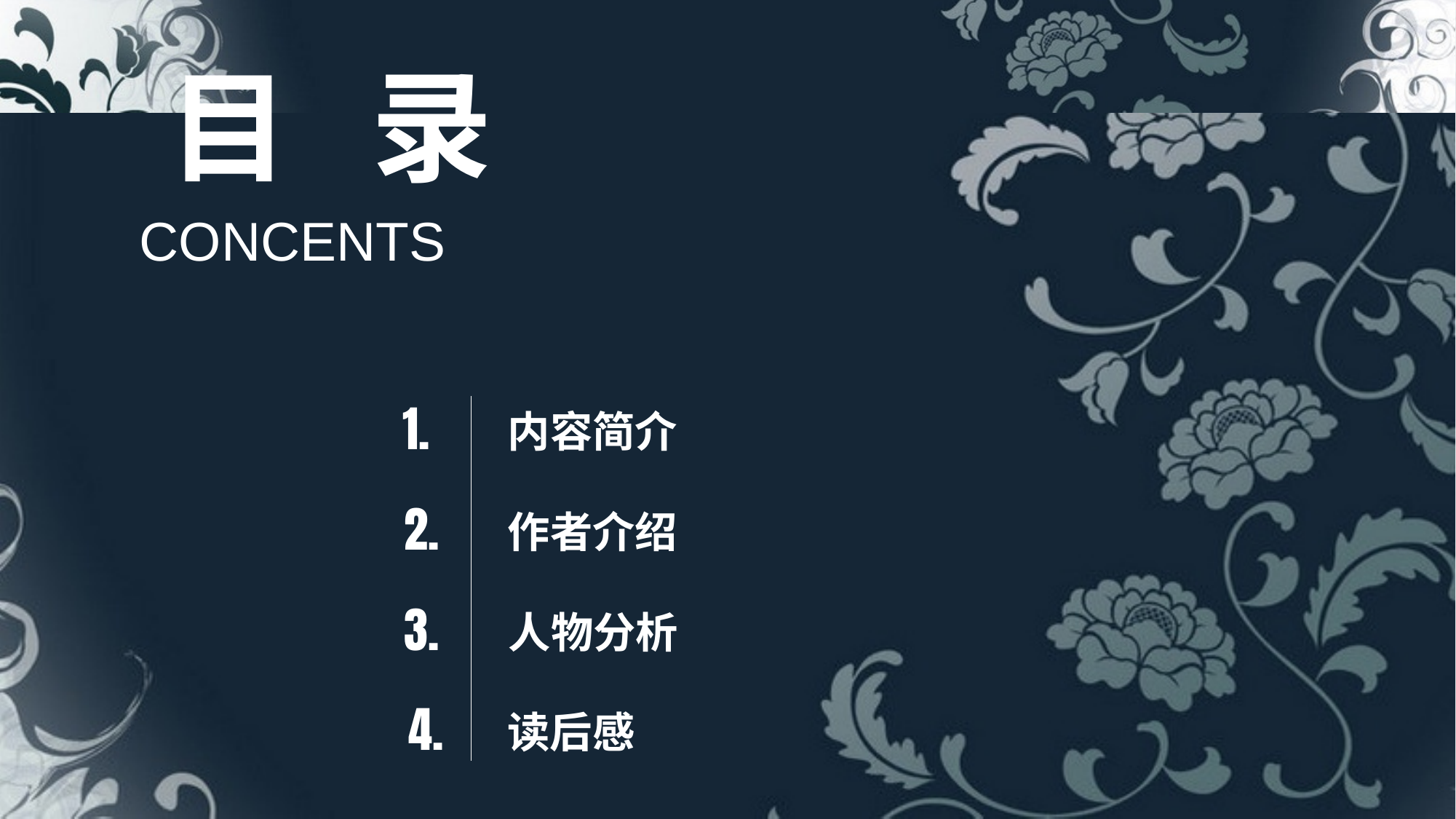

目   录
CONCENTS
  1.
内容简介
  2.
作者介绍
  3.
人物分析
  4.
读后感